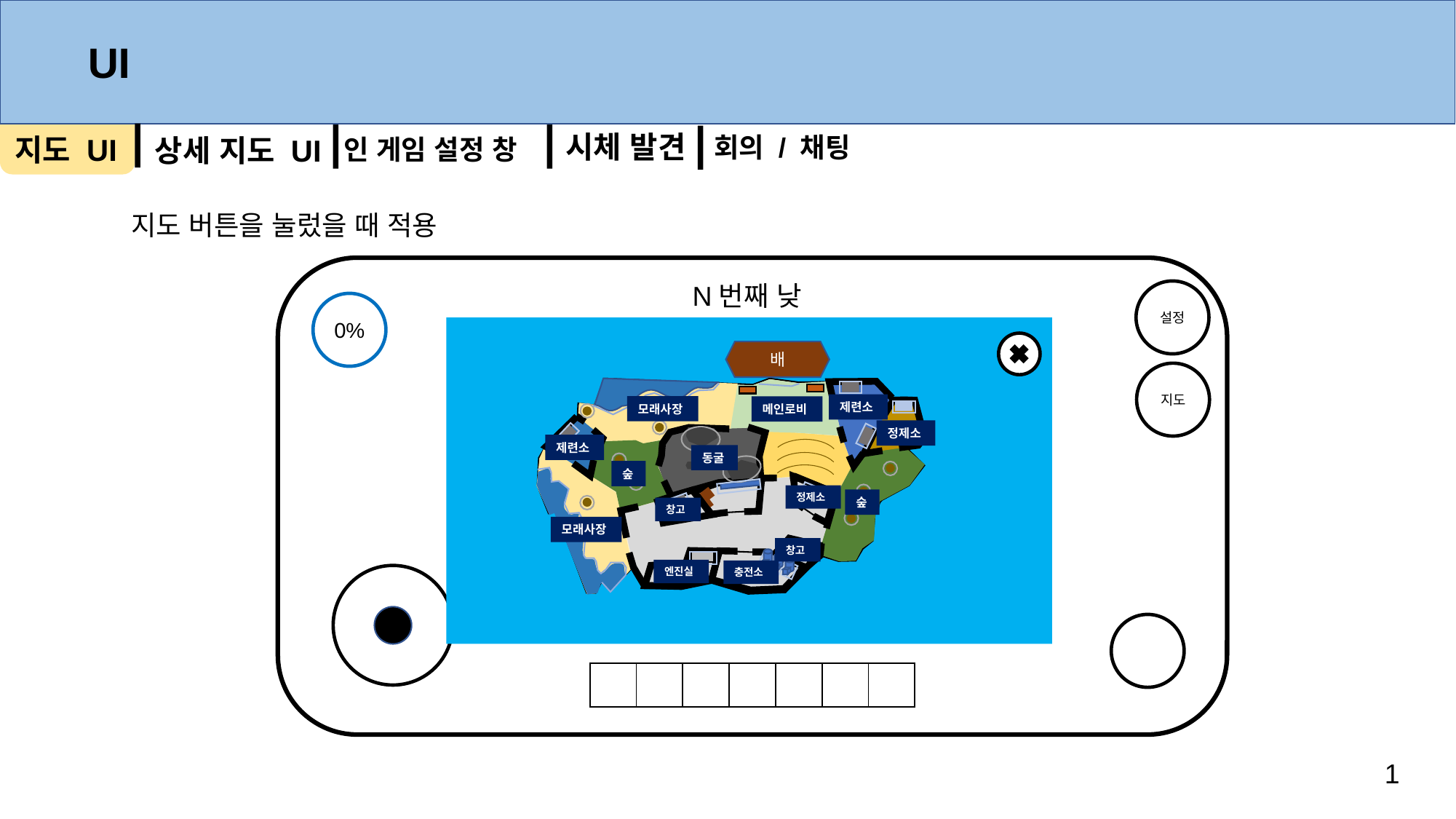

UI

시체 발견

회의 / 채팅
지도 UI

상세 지도 UI
인 게임 설정 창
지도 버튼을 눌렀을 때 적용
N번째 낮
설정

0%

배

충전기 창고

지도
제련소
모래사장
메인로비
정제소
제련소
동굴
숲
정제소
숲
창고
모래사장
창고
엔진실
충전소

|  |  |  |  |  |  |  |
| --- | --- | --- | --- | --- | --- | --- |
1